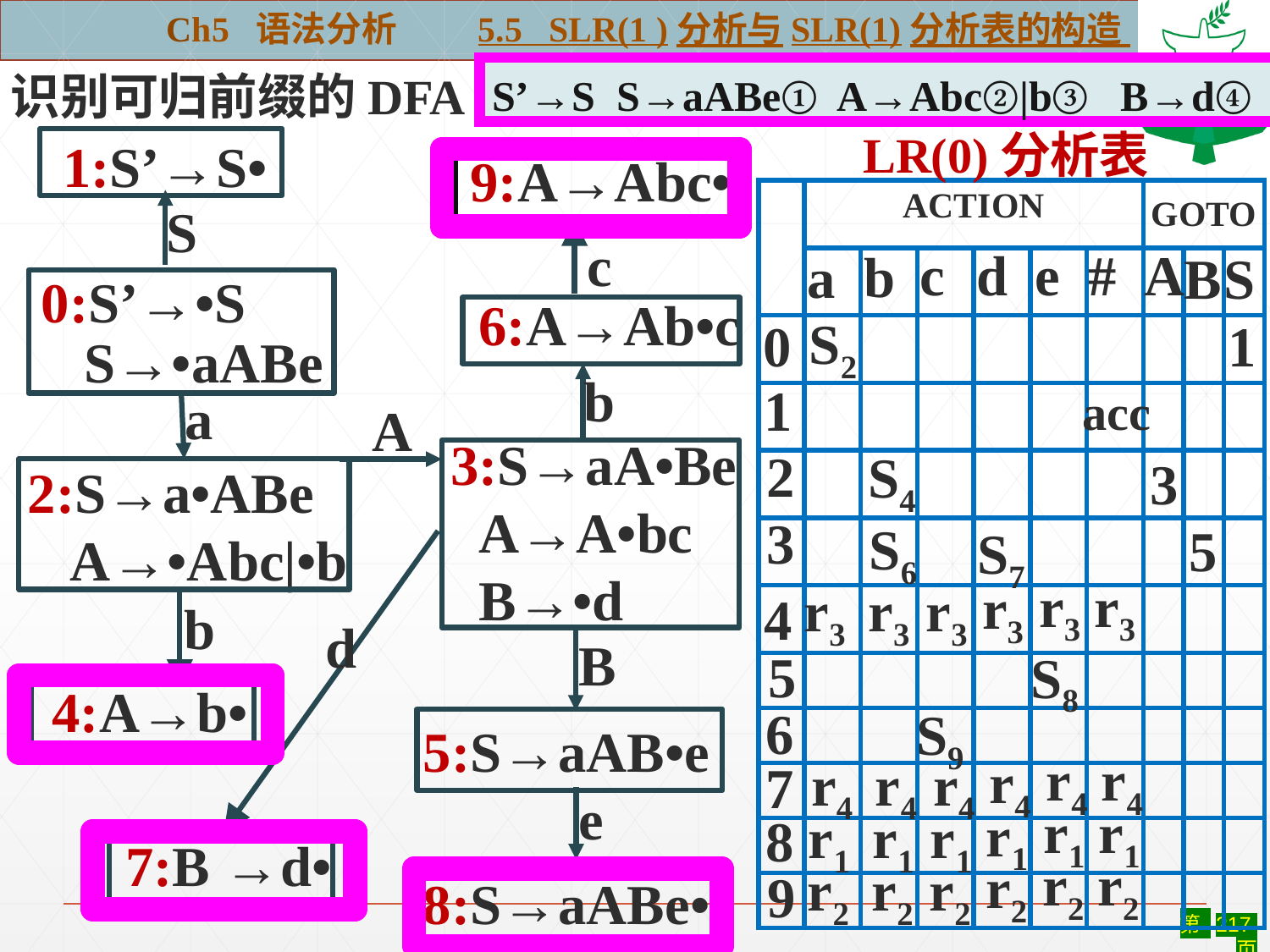

Ch5  语法分析         5.5   SLR(1 )分析与SLR(1)分析表的构造
S’→S  S→aABe①  A→Abc②|b③   B→d④
识别可归前缀的DFA
LR(0)分析表

1:S’→S•
9:A→Abc•

|  | ACTION |  |  |  |  |  | GOTO |  |  |
| --- | --- | --- | --- | --- | --- | --- | --- | --- | --- |
|  |  |  |  |  |  |  |  |  |  |
|  |  |  |  |  |  |  |  |  |  |
|  |  |  |  |  |  |  |  |  |  |
|  |  |  |  |  |  |  |  |  |  |
|  |  |  |  |  |  |  |  |  |  |
|  |  |  |  |  |  |  |  |  |  |
|  |  |  |  |  |  |  |  |  |  |
|  |  |  |  |  |  |  |  |  |  |
|  |  |  |  |  |  |  |  |  |  |
|  |  |  |  |  |  |  |  |  |  |
|  |  |  |  |  |  |  |  |  |  |
S

c
A
#
e
d
c
b
a
B
S
0:S’→•S
   S→•aABe

6:A→Ab•c

S2
0
1
2
3
4
5
6
7
8
9
1
b
acc
a
A
3:S→aA•Be
  A→A•bc
  B→•d
S4

3
2:S→a•ABe
   A→•Abc|•b

S6
5
S7
d
r3
r3
r3
r3
r3
r3
b
B
S8
4:A→b•

S9
5:S→aAB•e

r4
r4
r4
r4
r4
r4
e
r1
r1
r1
r1
r1
r1
7:B →d•

r2
r2
r2
r2
r2
r2
8:S→aABe•